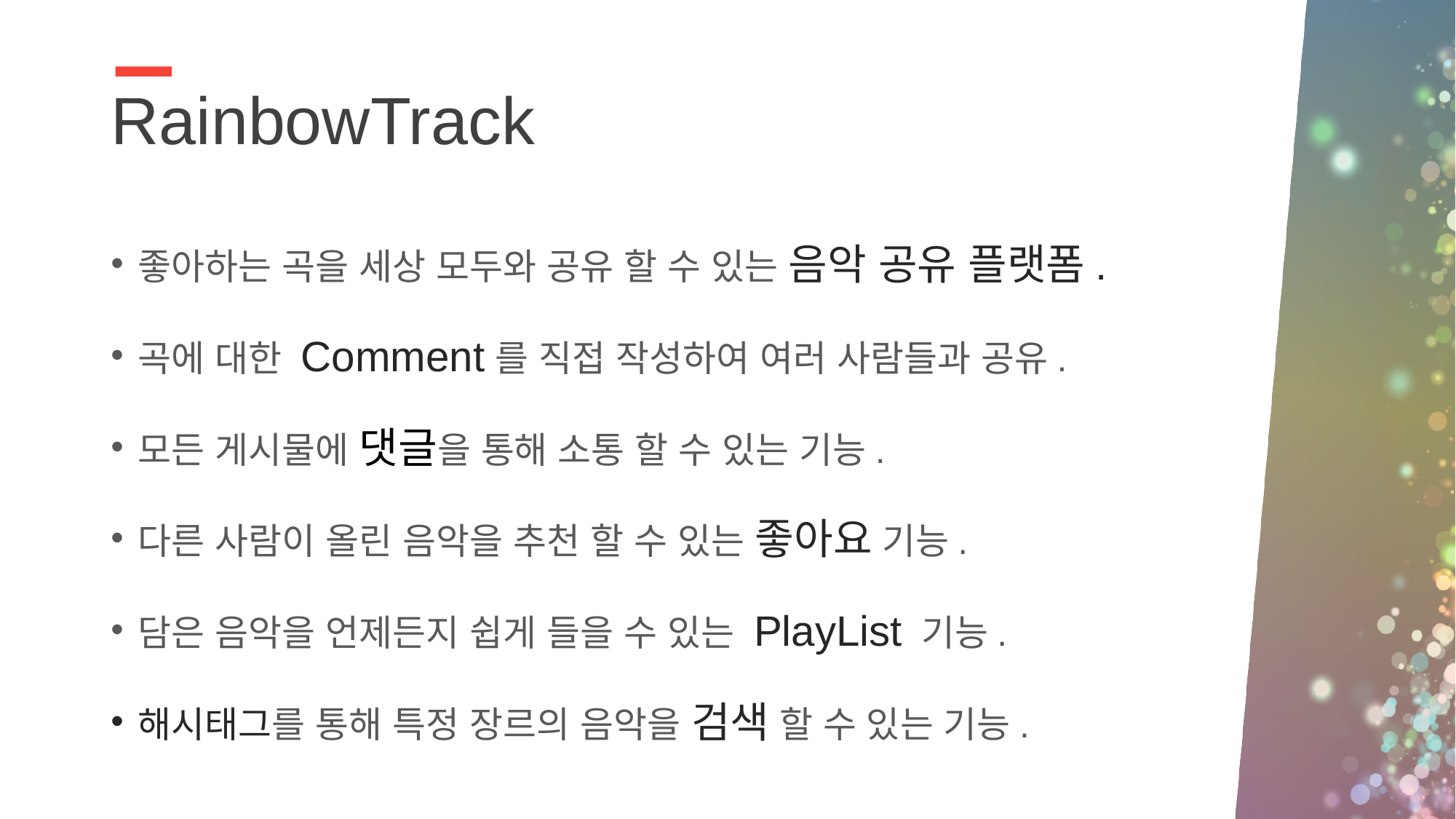

# RainbowTrack
좋아하는 곡을 세상 모두와 공유 할 수 있는 음악 공유 플랫폼.
곡에 대한 Comment를 직접 작성하여 여러 사람들과 공유.
모든 게시물에 댓글을 통해 소통 할 수 있는 기능.
다른 사람이 올린 음악을 추천 할 수 있는 좋아요 기능.
담은 음악을 언제든지 쉽게 들을 수 있는 PlayList 기능.
해시태그를 통해 특정 장르의 음악을 검색 할 수 있는 기능.